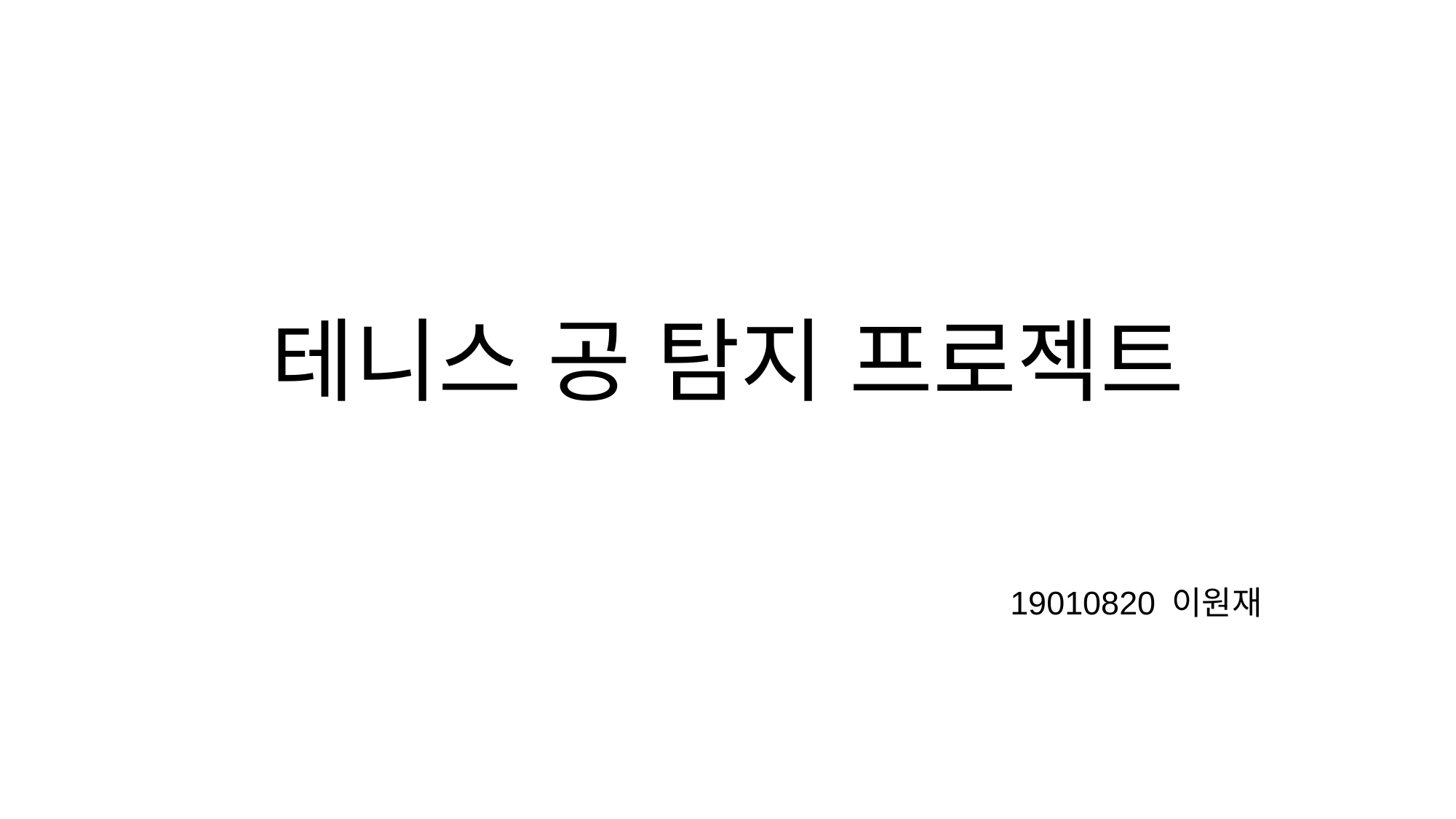

# 테니스 공 탐지 프로젝트

19010820 이원재